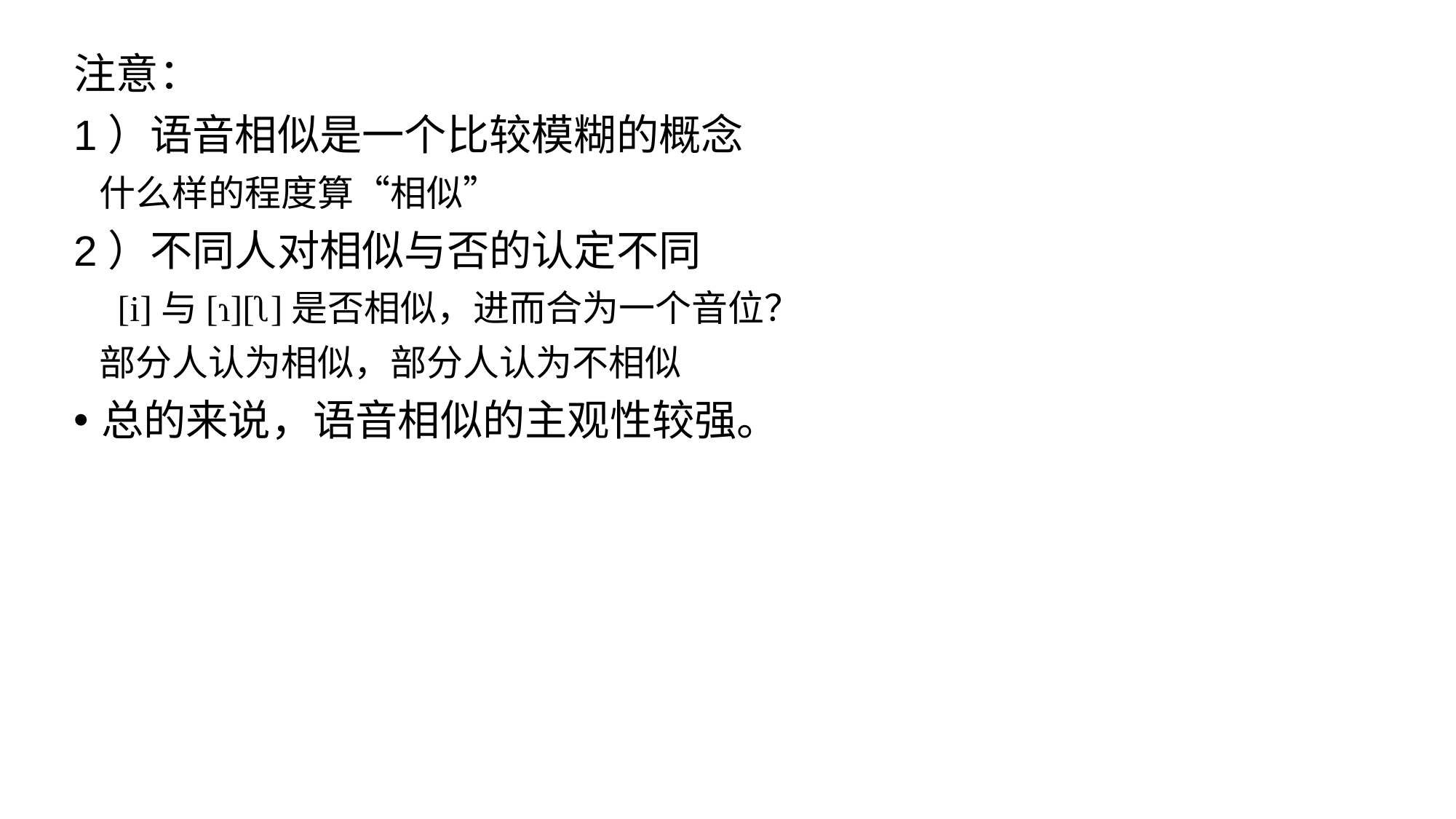

注意：
1）语音相似是一个比较模糊的概念
  什么样的程度算“相似”
2）不同人对相似与否的认定不同
  [i]与[ɿ][ʅ]是否相似，进而合为一个音位？
  部分人认为相似，部分人认为不相似
总的来说，语音相似的主观性较强。